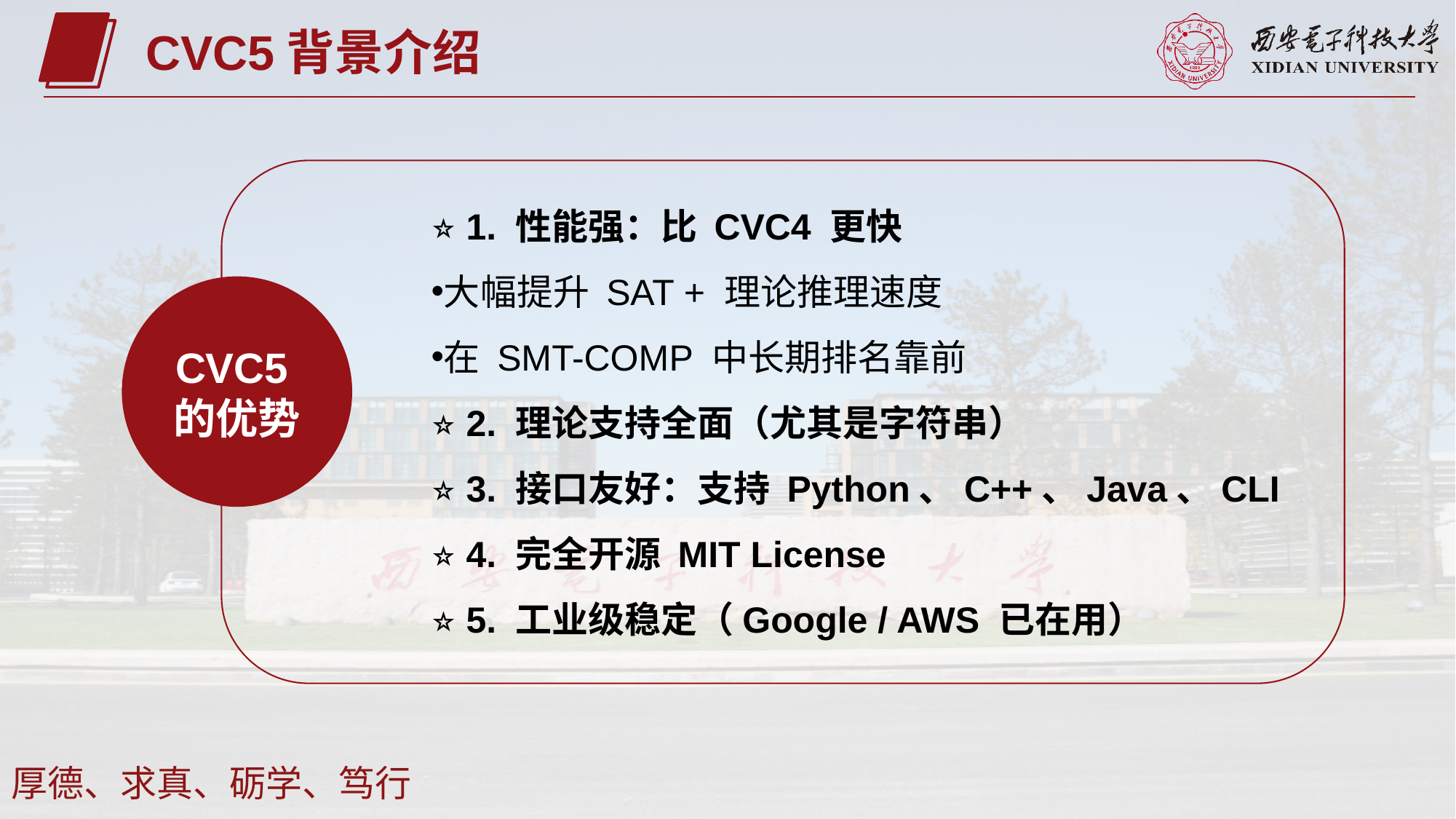

CVC5背景介绍

⭐ 1. 性能强：比 CVC4 更快
大幅提升 SAT + 理论推理速度
在 SMT-COMP 中长期排名靠前
⭐ 2. 理论支持全面（尤其是字符串）
⭐ 3. 接口友好：支持 Python、C++、Java、CLI
⭐ 4. 完全开源 MIT License
⭐ 5. 工业级稳定（Google / AWS 已在用）

CVC5的优势